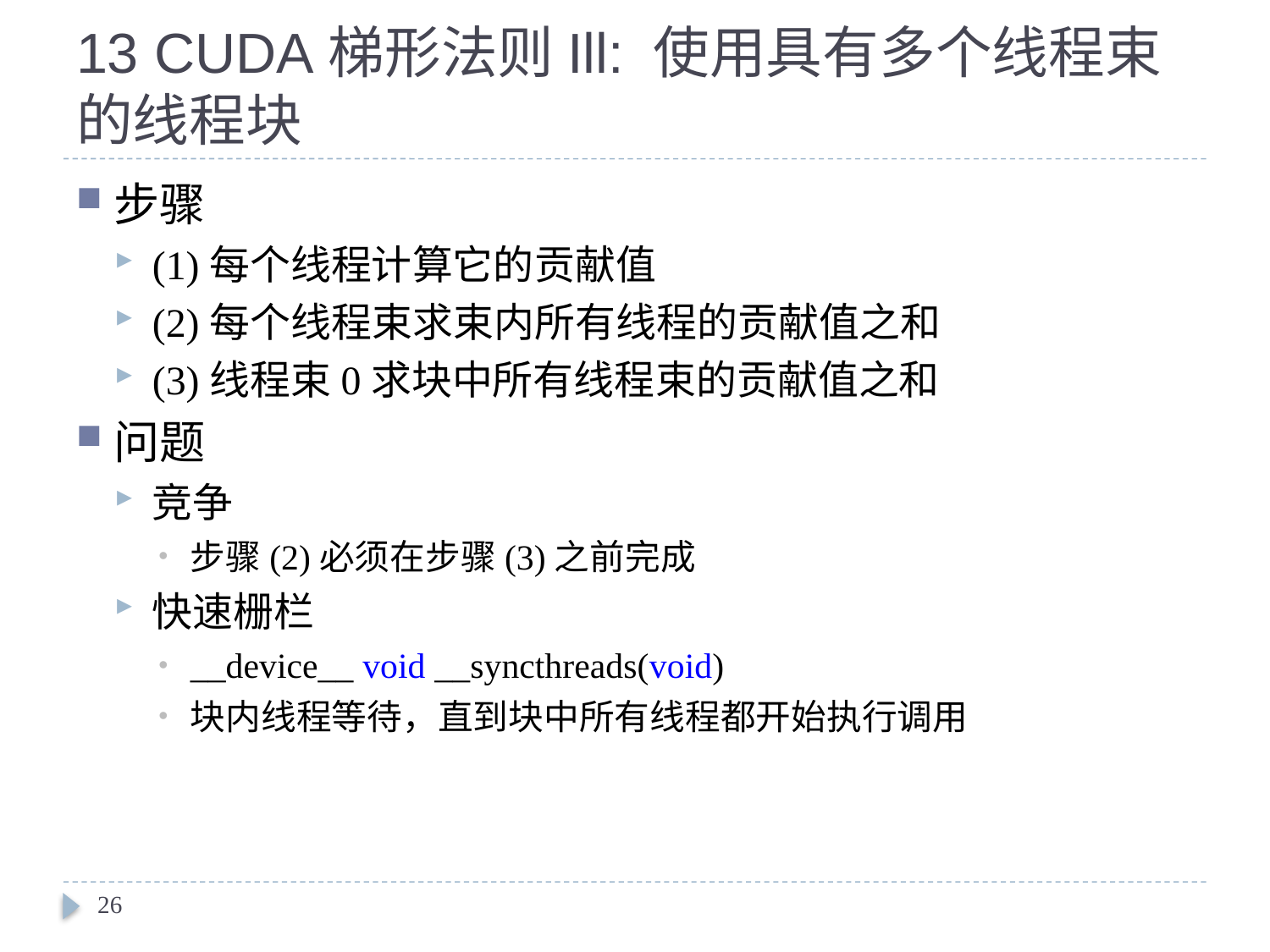

# 13 CUDA梯形法则Ill: 使用具有多个线程束的线程块
步骤
(1)每个线程计算它的贡献值
(2)每个线程束求束内所有线程的贡献值之和
(3)线程束0求块中所有线程束的贡献值之和
问题
竞争
步骤(2)必须在步骤(3)之前完成
快速栅栏
__device__ void __syncthreads(void)
块内线程等待，直到块中所有线程都开始执行调用
26